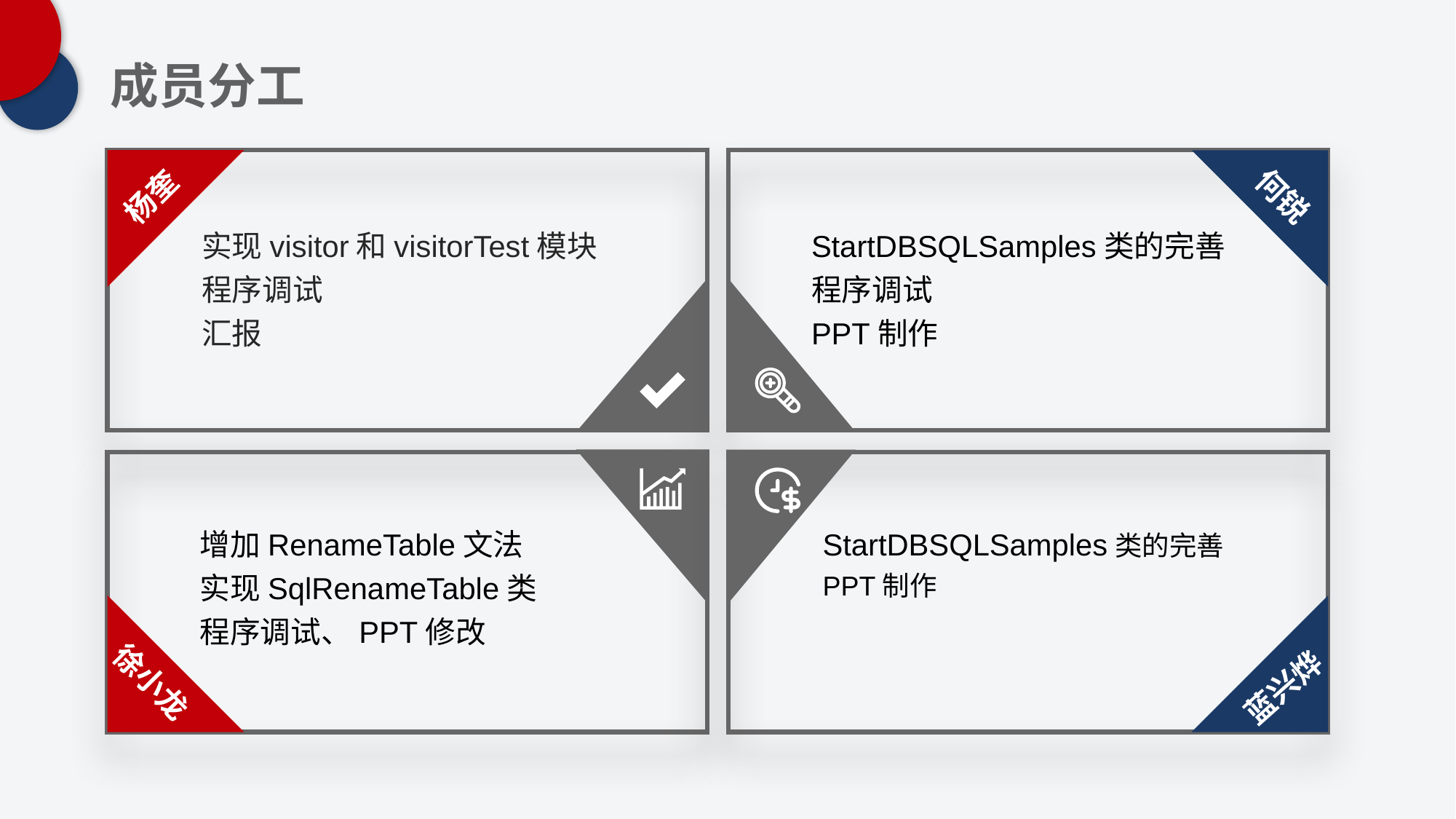

成员分工

杨奎
何锐
实现visitor和visitorTest模块
程序调试
汇报
StartDBSQLSamples类的完善
程序调试
PPT制作

增加RenameTable文法
实现SqlRenameTable类
程序调试、PPT修改
StartDBSQLSamples类的完善
PPT制作

徐小龙
蓝兴烨